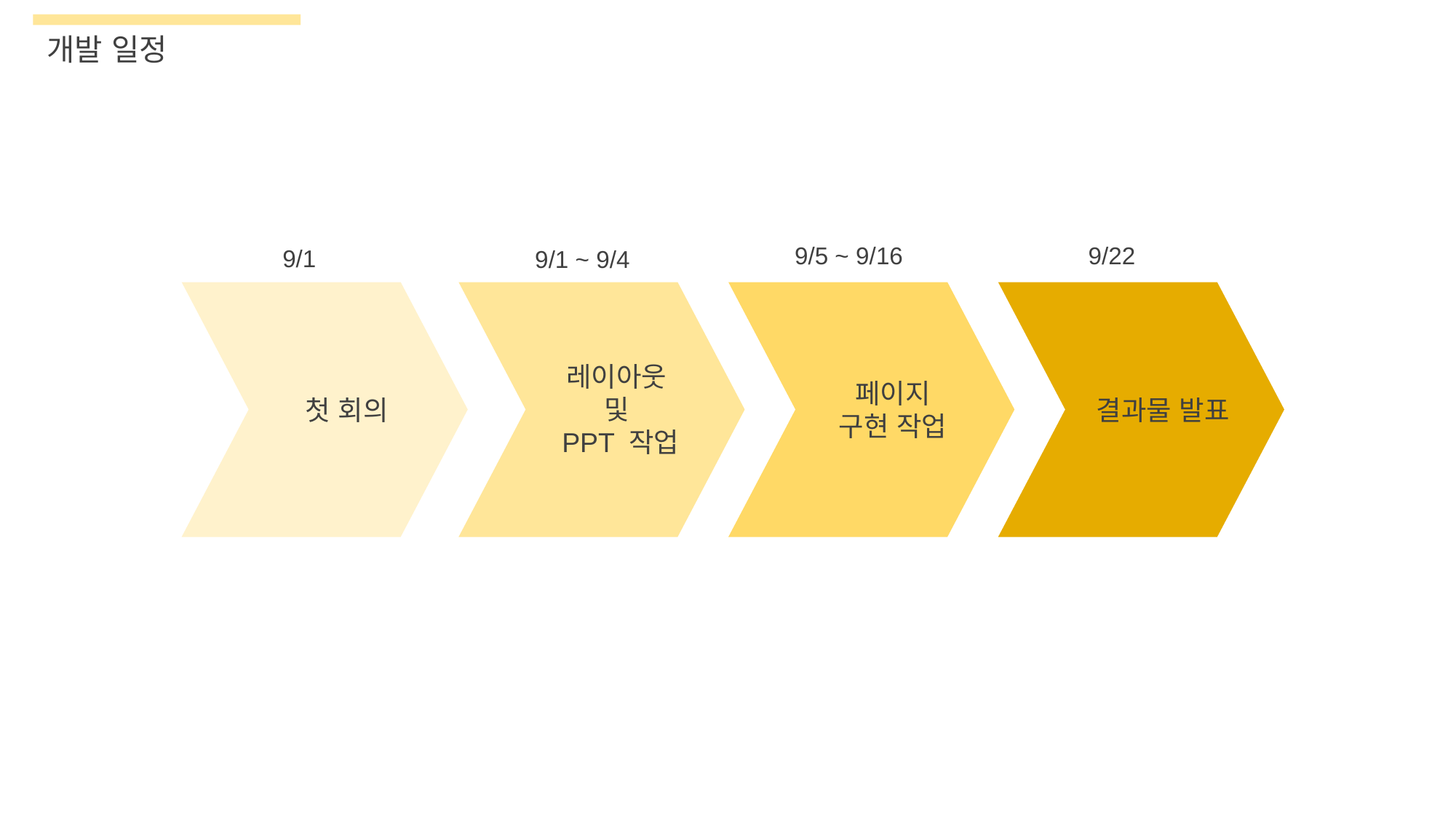

개발 일정
9/5 ~ 9/16
9/22
9/1
9/1 ~ 9/4

레이아웃
및
PPT 작업
페이지
구현 작업
 첫 회의
 결과물 발표